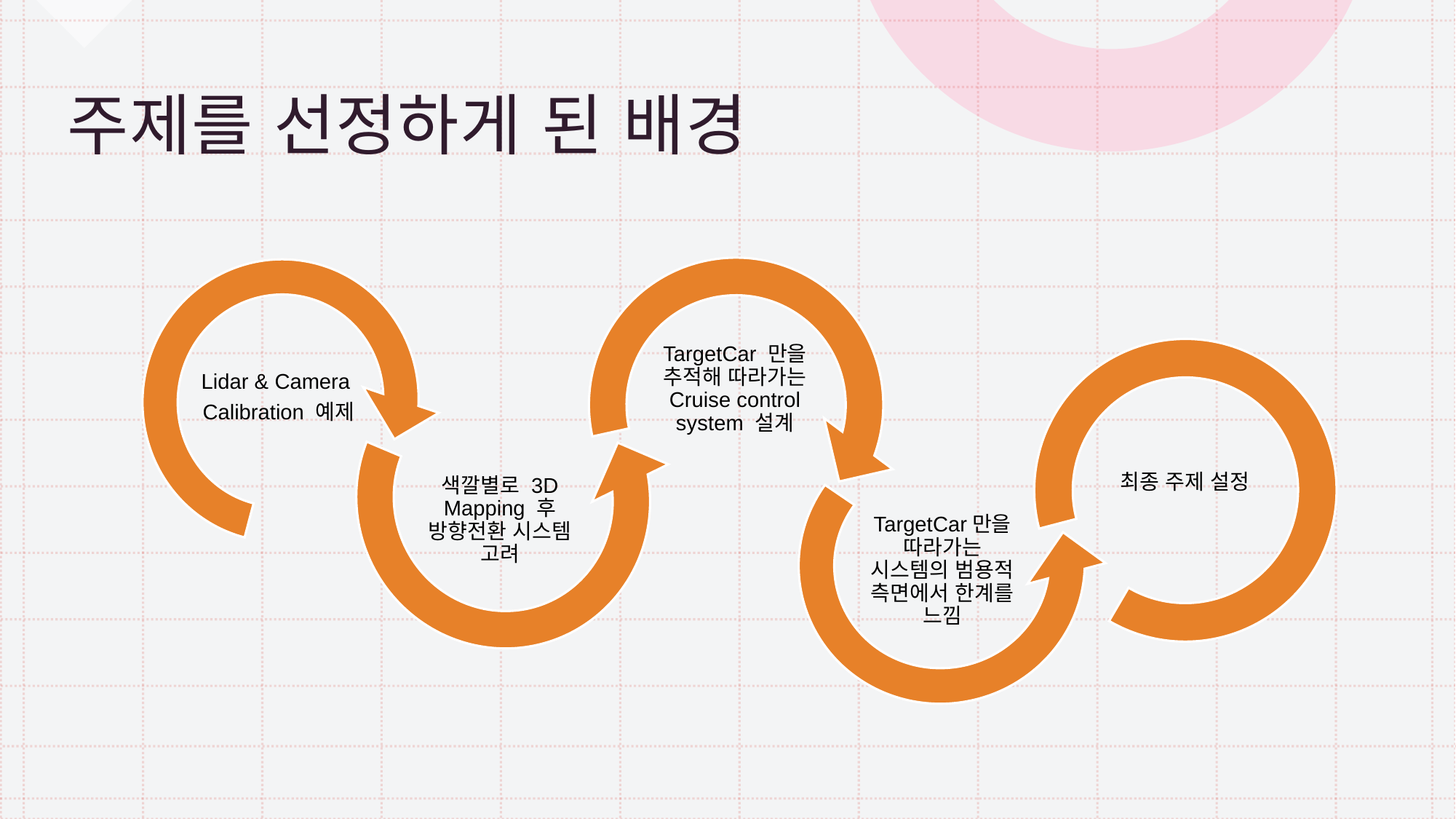

# 주제를 선정하게 된 배경
Lidar & Camera
Calibration 예제
색깔별로 3D Mapping 후 방향전환 시스템 고려
TargetCar 만을 추적해 따라가는 Cruise control system 설계
TargetCar만을 따라가는 시스템의 범용적 측면에서 한계를 느낌
최종 주제 설정